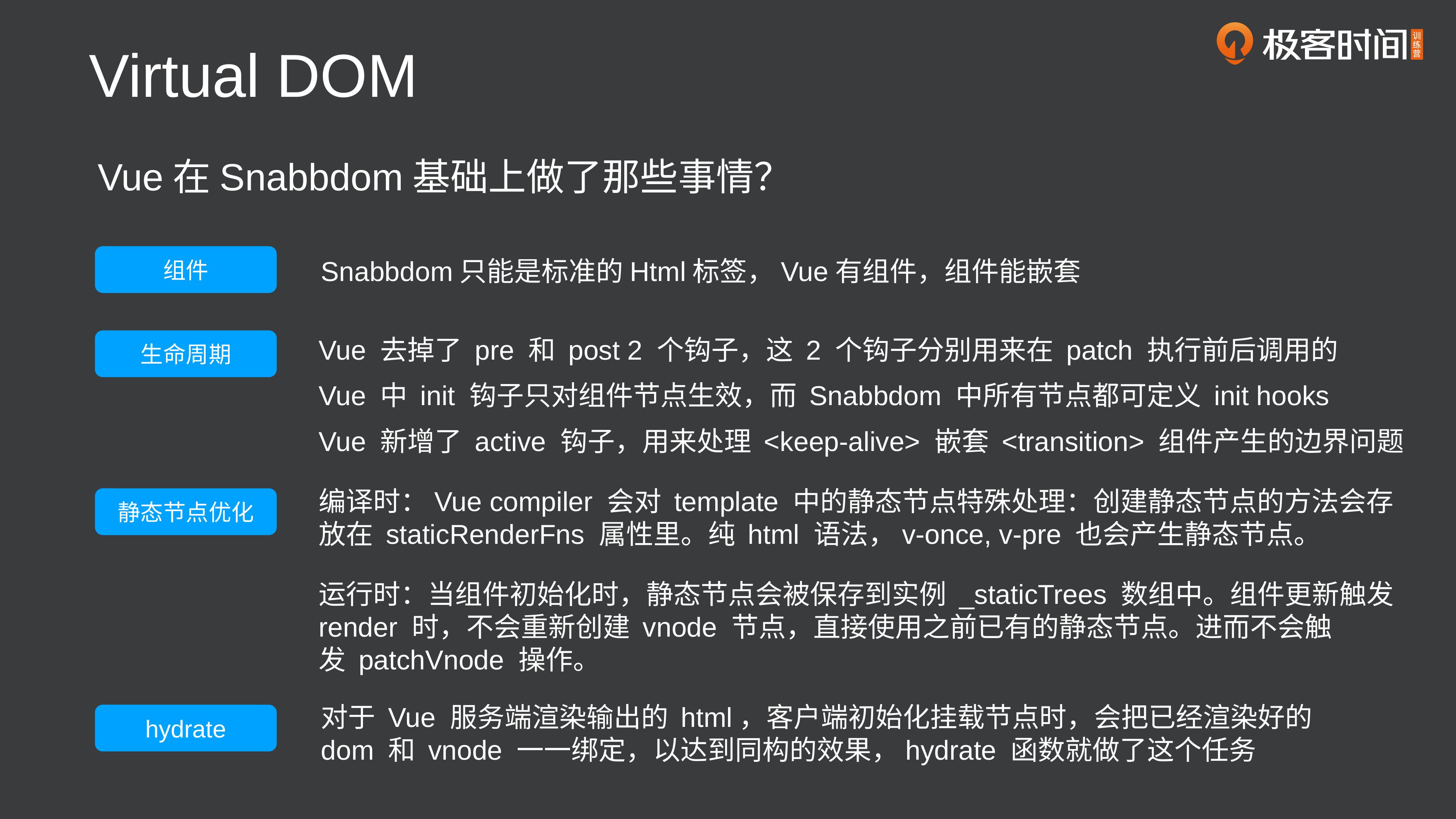

Virtual DOM
Vue在Snabbdom基础上做了那些事情？
组件
Snabbdom只能是标准的Html标签，Vue有组件，组件能嵌套
Vue 去掉了 pre 和 post 2 个钩子，这 2 个钩子分别用来在 patch 执行前后调用的
生命周期
Vue 中 init 钩子只对组件节点生效，而 Snabbdom 中所有节点都可定义 init hooks
Vue 新增了 active 钩子，用来处理 <keep-alive> 嵌套 <transition> 组件产生的边界问题
编译时：Vue compiler 会对 template 中的静态节点特殊处理：创建静态节点的方法会存放在 staticRenderFns 属性里。纯 html 语法，v-once, v-pre 也会产生静态节点。
静态节点优化
运行时：当组件初始化时，静态节点会被保存到实例 _staticTrees 数组中。组件更新触发 render 时，不会重新创建 vnode 节点，直接使用之前已有的静态节点。进而不会触发 patchVnode 操作。
对于 Vue 服务端渲染输出的 html，客户端初始化挂载节点时，会把已经渲染好的 dom 和 vnode 一一绑定，以达到同构的效果，hydrate 函数就做了这个任务
hydrate